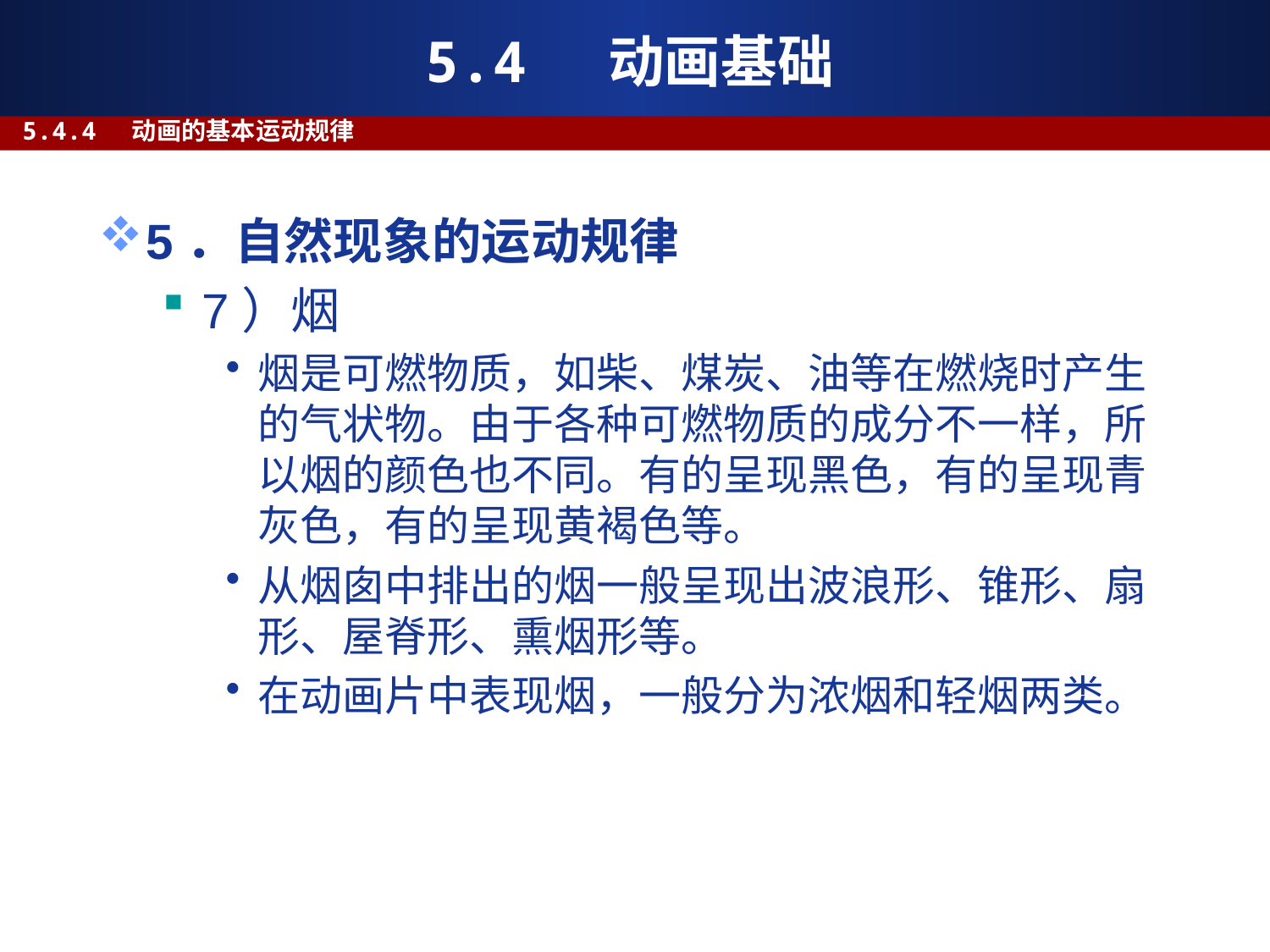

# 5.4  动画基础
5.4.4  动画的基本运动规律
5．自然现象的运动规律
7）烟
烟是可燃物质，如柴、煤炭、油等在燃烧时产生的气状物。由于各种可燃物质的成分不一样，所以烟的颜色也不同。有的呈现黑色，有的呈现青灰色，有的呈现黄褐色等。
从烟囱中排出的烟一般呈现出波浪形、锥形、扇形、屋脊形、熏烟形等。
在动画片中表现烟，一般分为浓烟和轻烟两类。